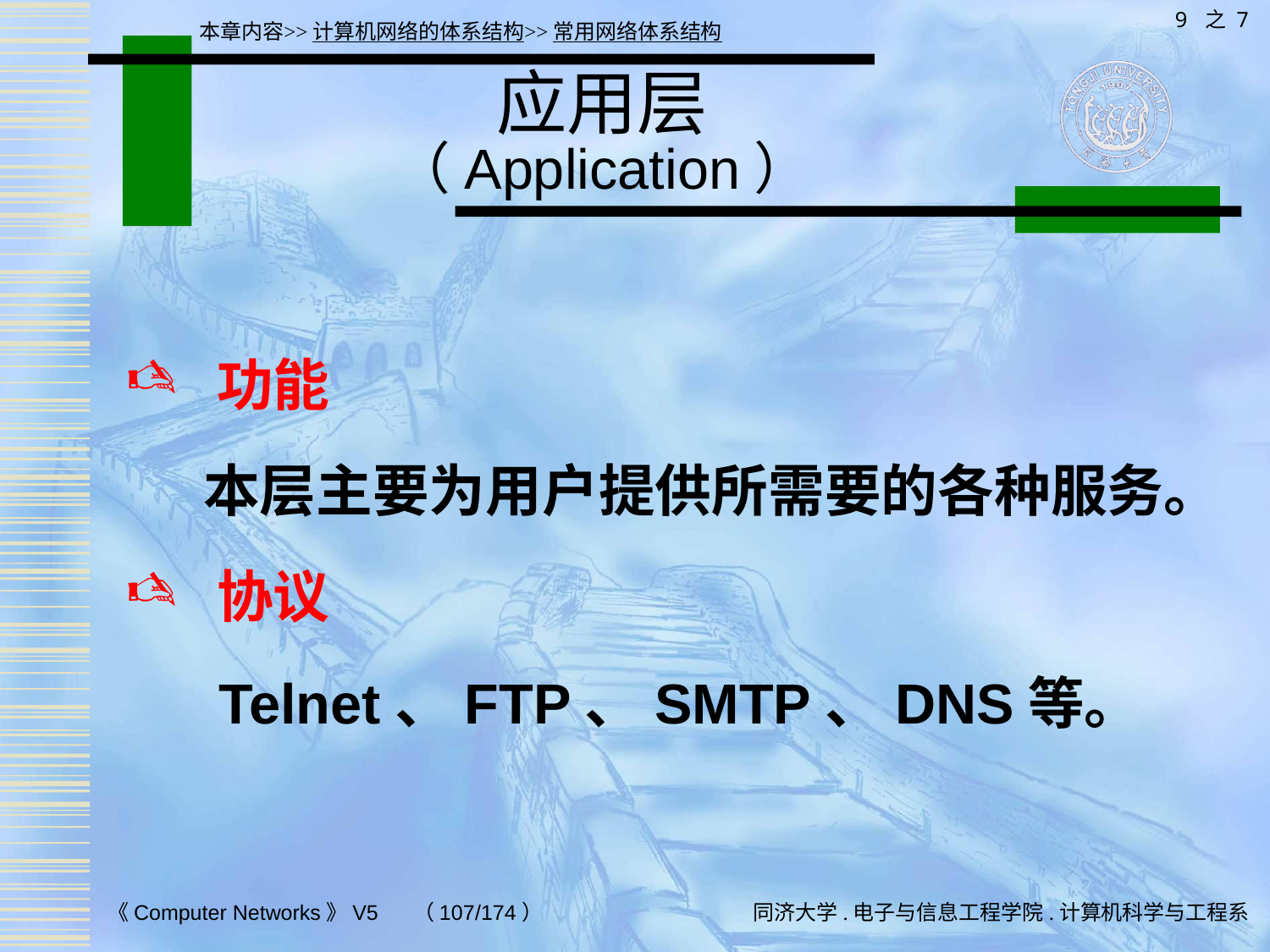

9 之 7
本章内容>>计算机网络的体系结构>>常用网络体系结构
# 应用层 （Application）
  功能
     本层主要为用户提供所需要的各种服务。
  协议
      Telnet、FTP、SMTP、DNS等。